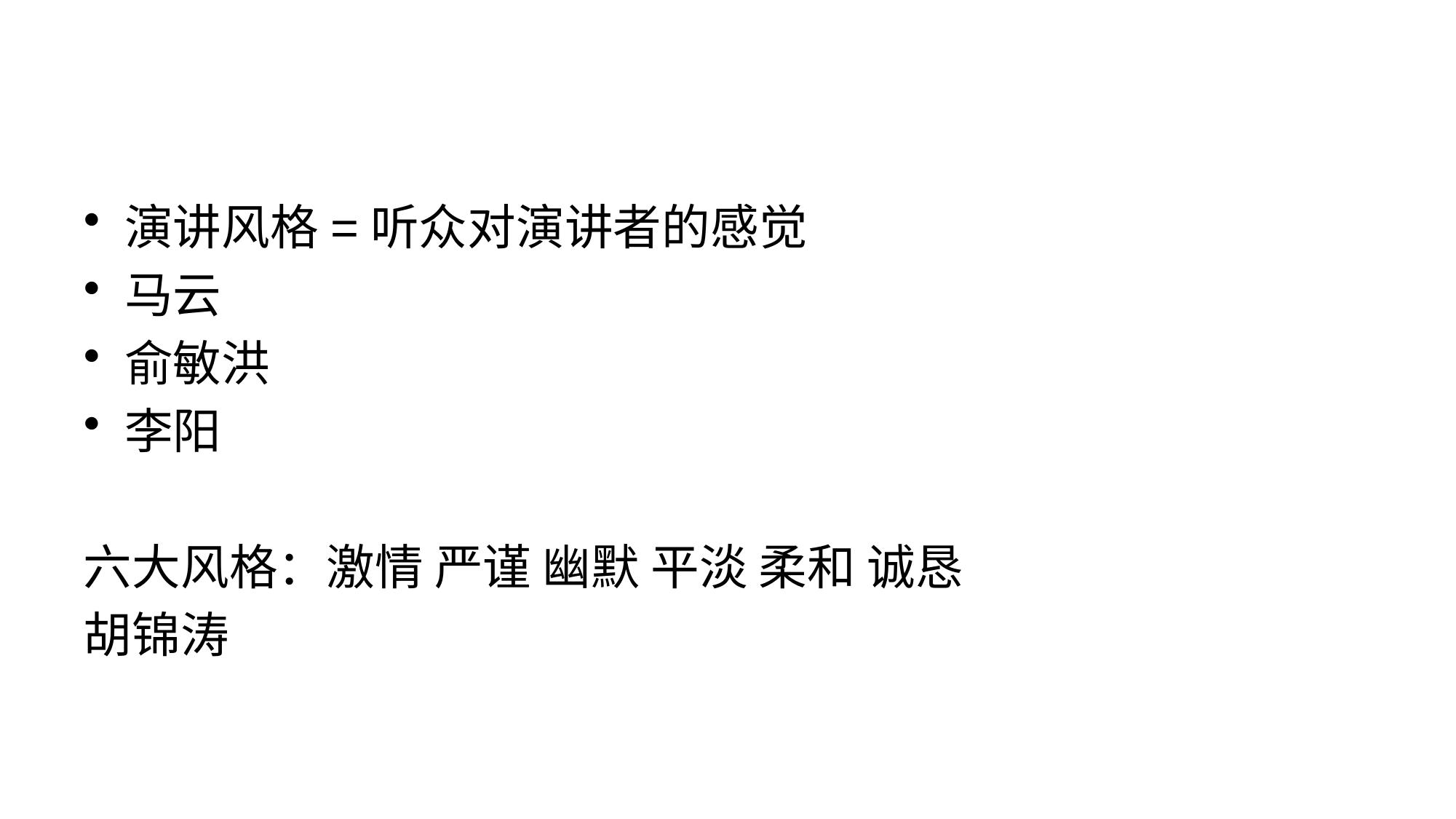

#
演讲风格=听众对演讲者的感觉
马云
俞敏洪
李阳

六大风格：激情 严谨 幽默 平淡 柔和 诚恳
胡锦涛